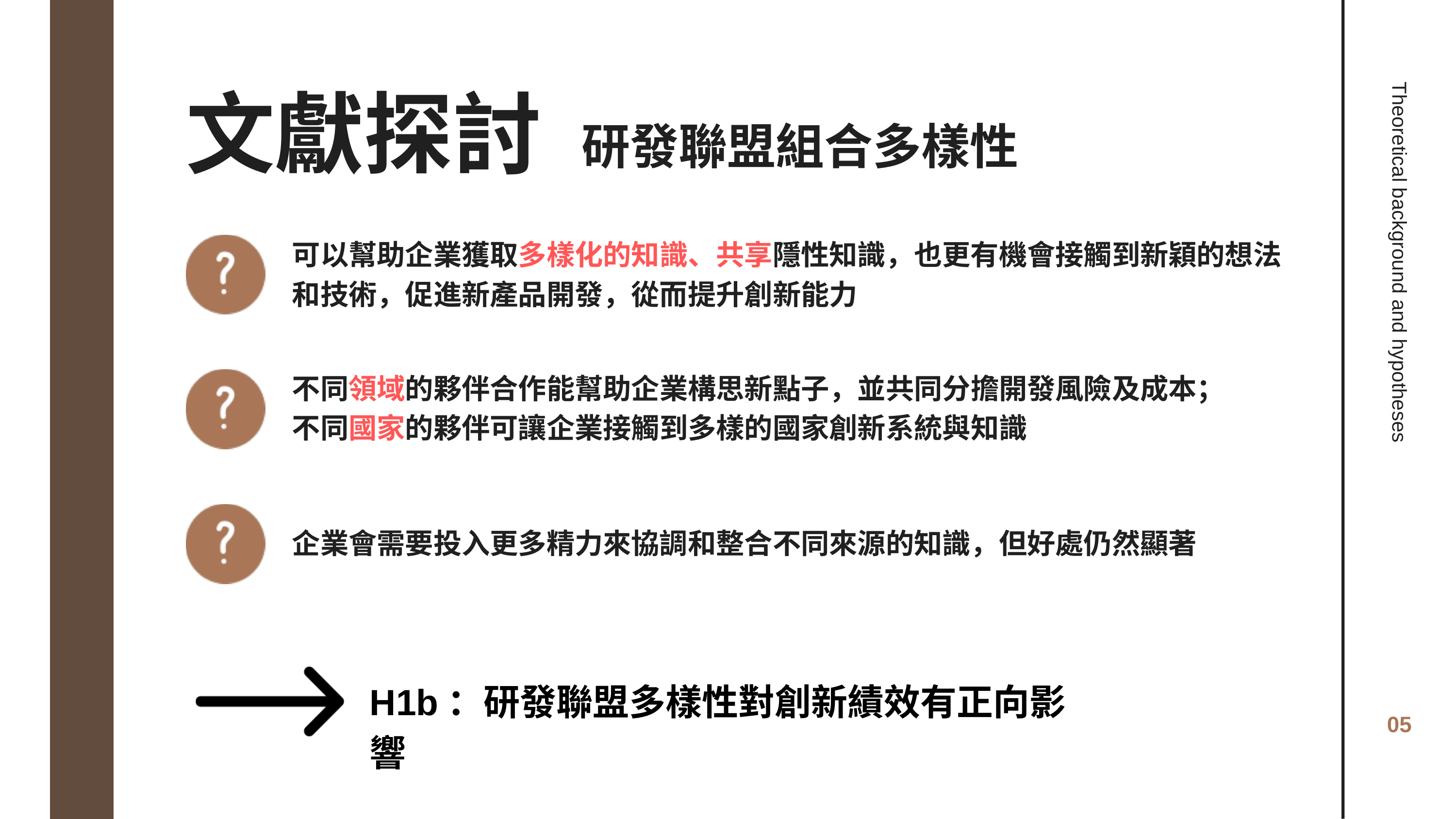

文獻探討
研發聯盟組合多樣性
可以幫助企業獲取多樣化的知識、共享隱性知識，也更有機會接觸到新穎的想法和技術，促進新產品開發，從而提升創新能力

Theoretical background and hypotheses
不同領域的夥伴合作能幫助企業構思新點子，並共同分擔開發風險及成本；
不同國家的夥伴可讓企業接觸到多樣的國家創新系統與知識

企業會需要投入更多精力來協調和整合不同來源的知識，但好處仍然顯著

H1b：研發聯盟多樣性對創新績效有正向影響
05